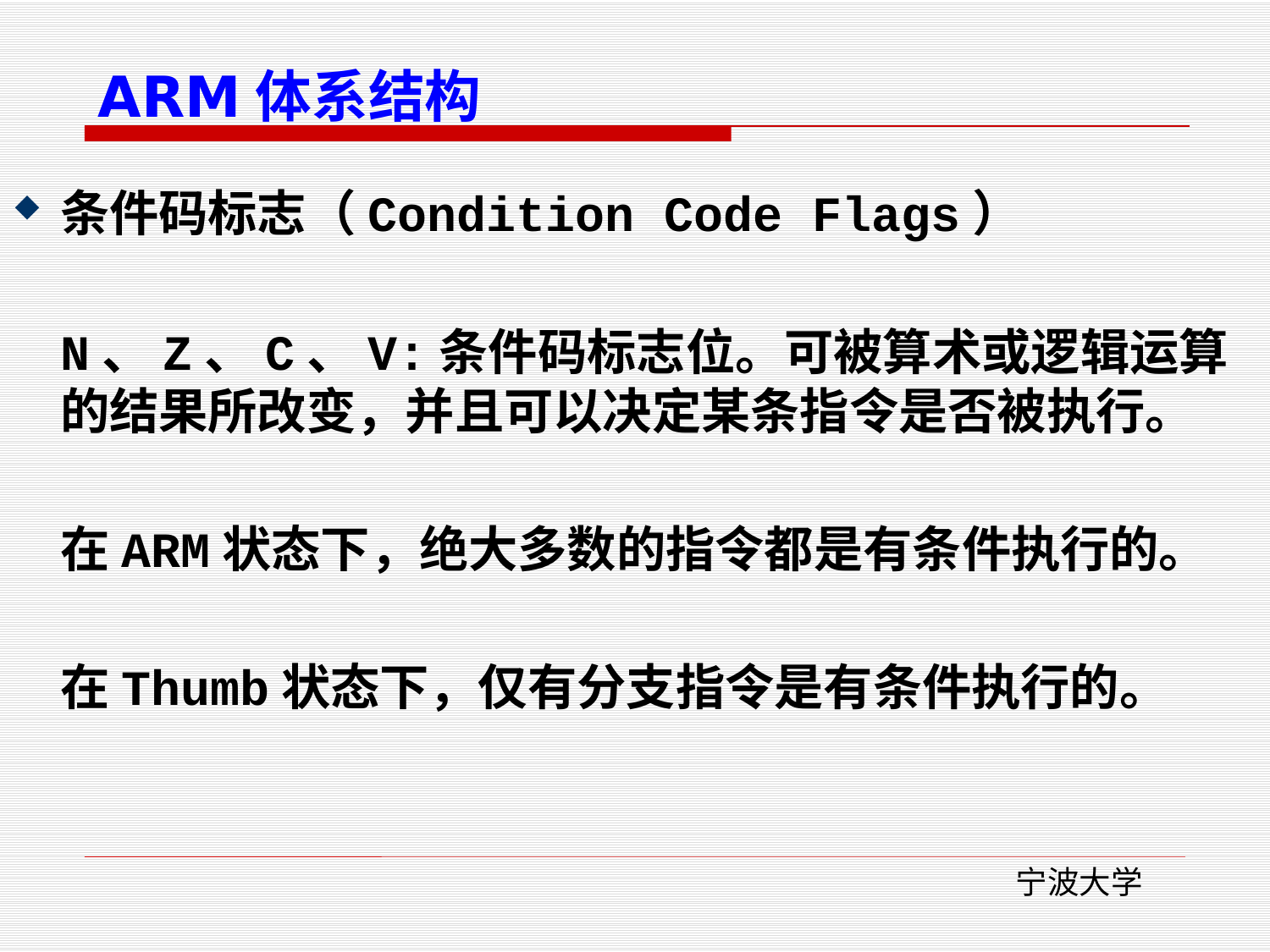

ARM体系结构
条件码标志（Condition Code Flags）

	N、Z、C、V:条件码标志位。可被算术或逻辑运算的结果所改变，并且可以决定某条指令是否被执行。

	在ARM状态下，绝大多数的指令都是有条件执行的。

	在Thumb状态下，仅有分支指令是有条件执行的。